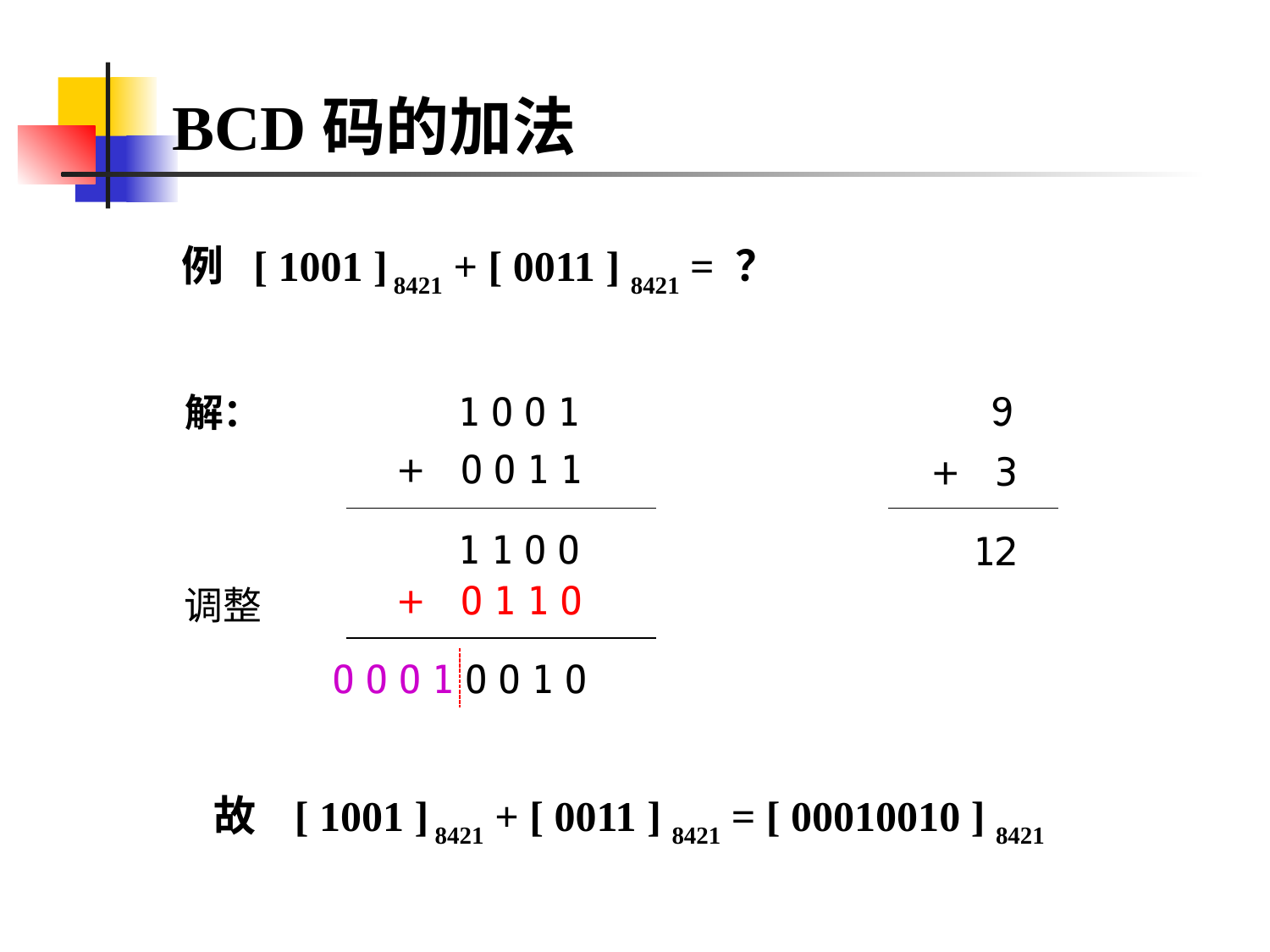

# BCD码的加法
例  [ 1001 ] 8421 + [ 0011 ] 8421 = ？
1 0 0 1
9
+   3
12
解：
+   0 0 1 1
1 1 0 0
+   0 1 1 0
调整
0 0 0 1 0 0 1 0
故   [ 1001 ] 8421 + [ 0011 ] 8421 = [ 00010010 ] 8421